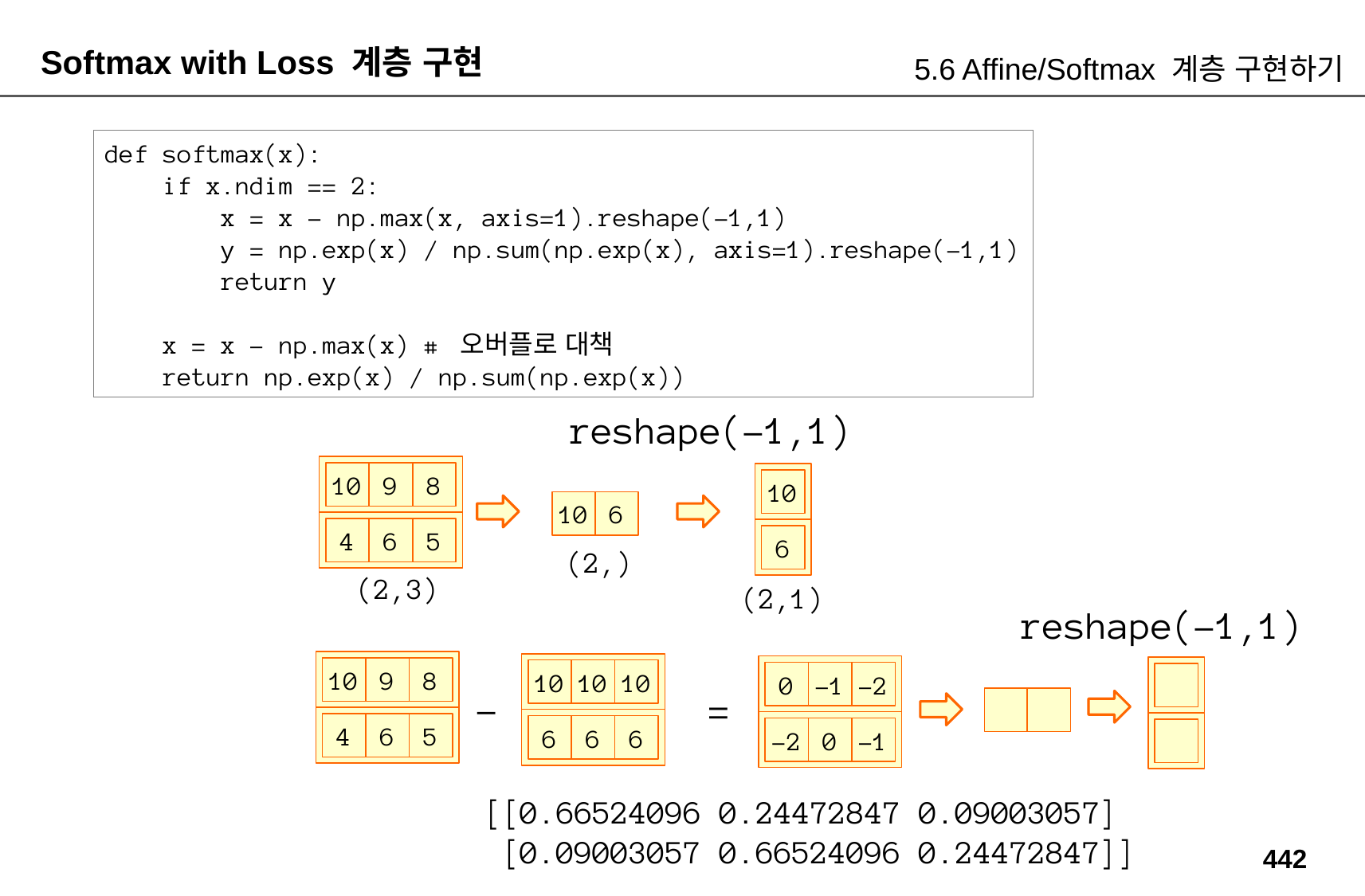

Softmax with Loss 계층 구현
5.6 Affine/Softmax 계층 구현하기
def softmax(x):
    if x.ndim == 2:
        x = x - np.max(x, axis=1).reshape(-1,1)
        y = np.exp(x) / np.sum(np.exp(x), axis=1).reshape(-1,1)
        return y

    x = x - np.max(x) # 오버플로 대책
    return np.exp(x) / np.sum(np.exp(x))
reshape(-1,1)

10
9
8

10
10
6

4
6
5

6
(2,)
(2,3)
(2,1)
reshape(-1,1)

10
9
8
10
10
10
0
-1
-2

=
-

4
6
5
6
6
6
-2
0
-1

[[0.66524096 0.24472847 0.09003057]
 [0.09003057 0.66524096 0.24472847]]